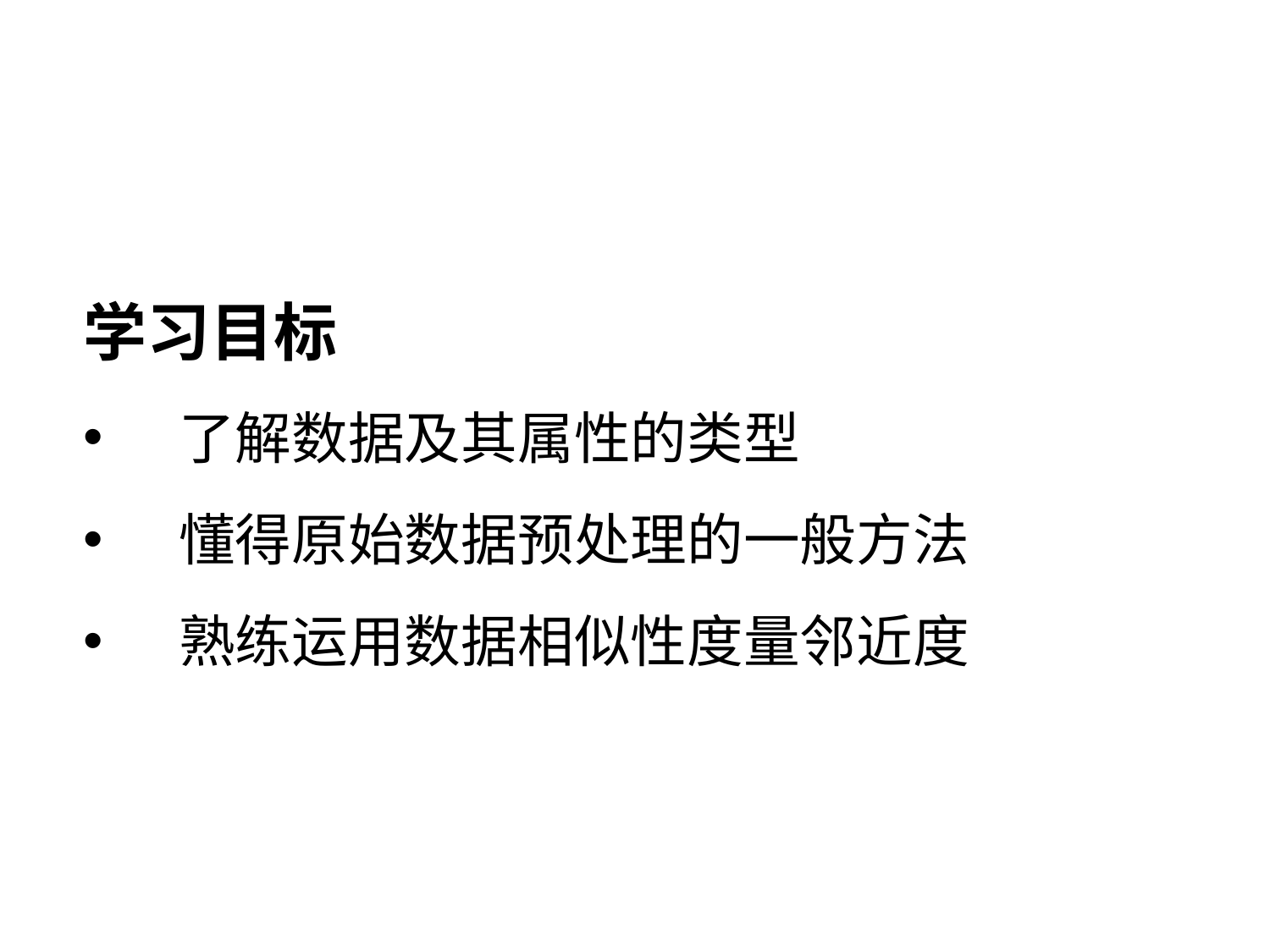

学习目标
了解数据及其属性的类型
懂得原始数据预处理的一般方法
熟练运用数据相似性度量邻近度